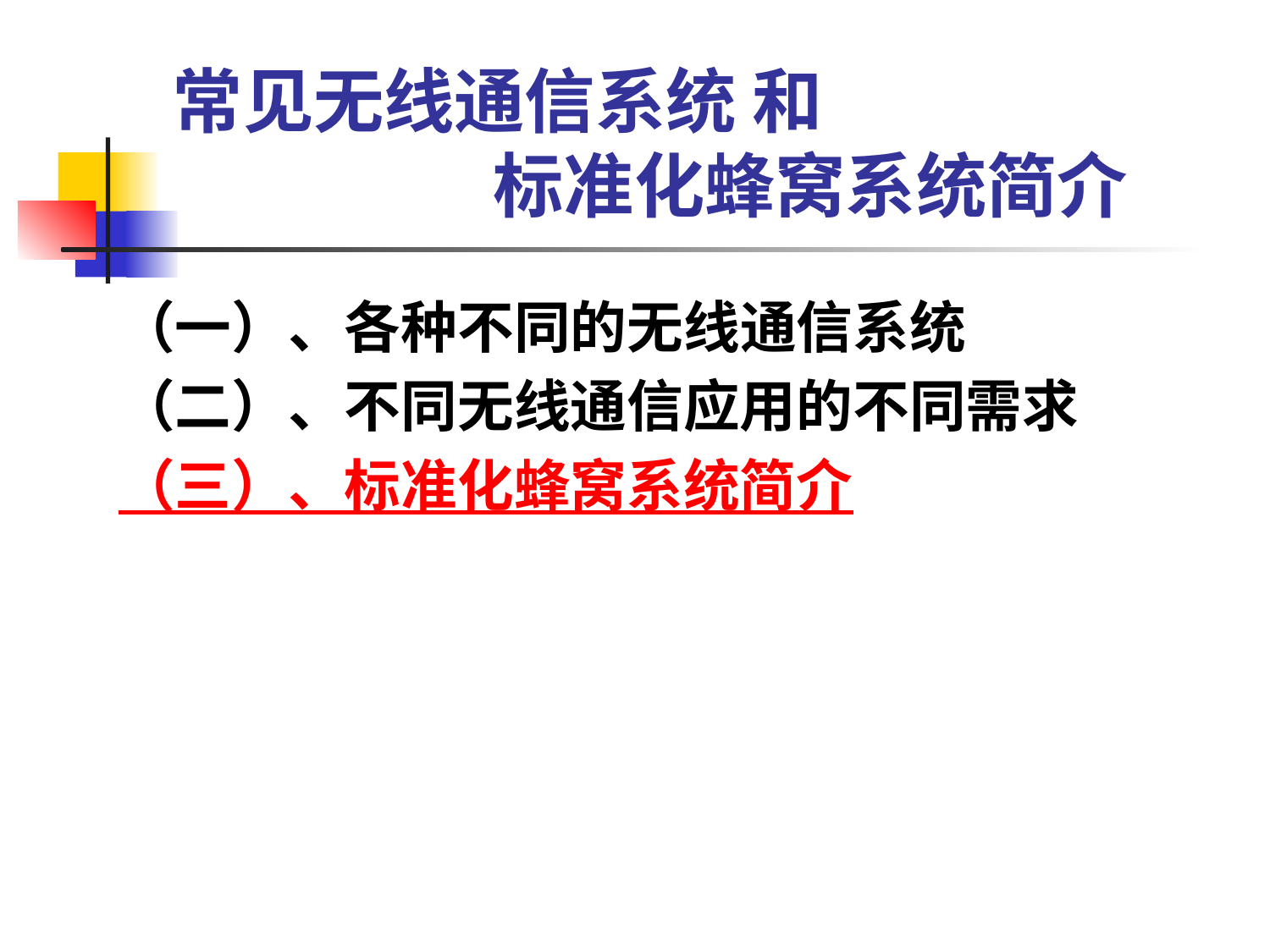

# 常见无线通信系统 和 标准化蜂窝系统简介
（一）、各种不同的无线通信系统
（二）、不同无线通信应用的不同需求
（三）、标准化蜂窝系统简介